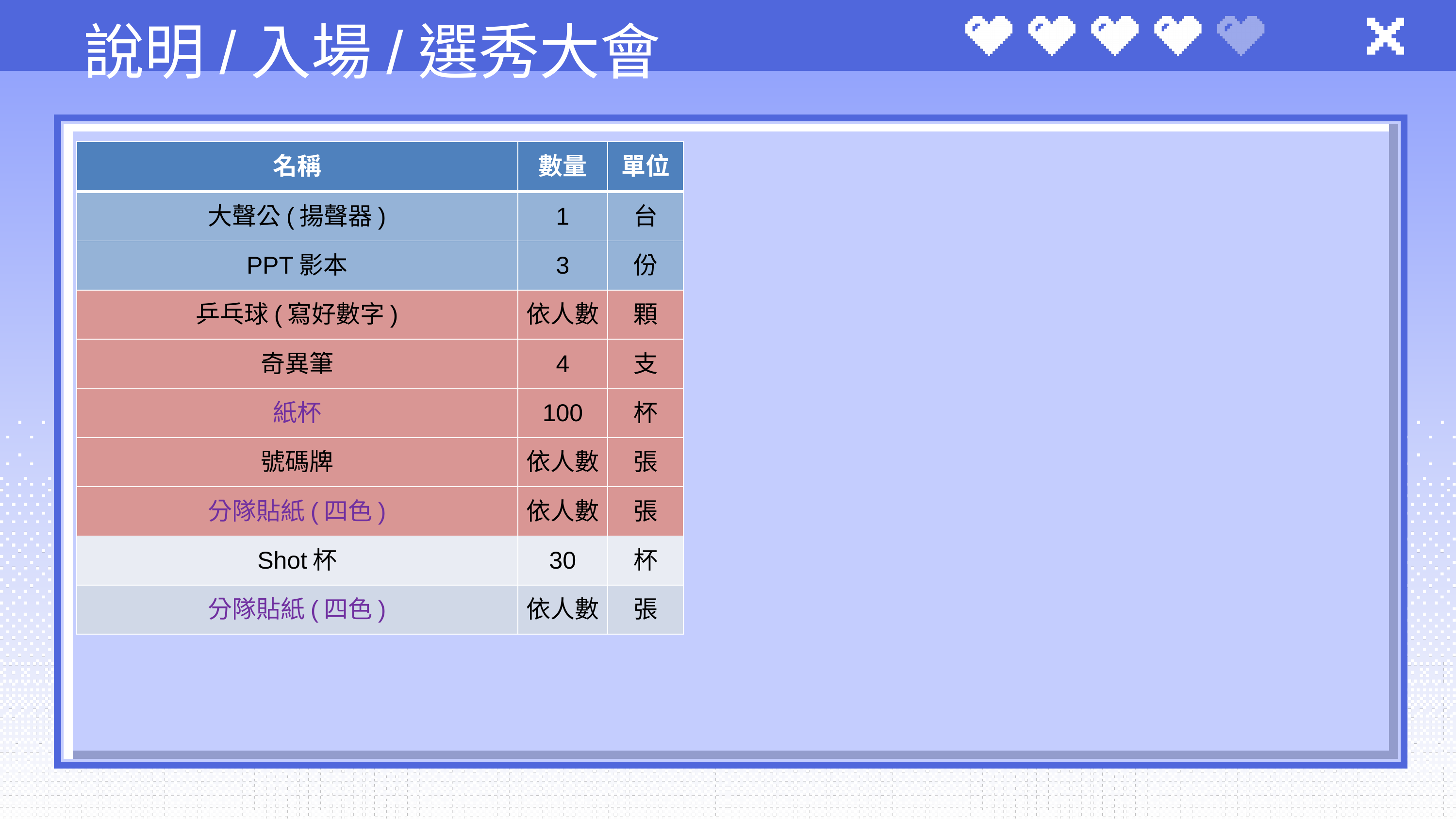

說明/入場/選秀大會

| 名稱 | 數量 | 單位 |
| --- | --- | --- |
| 大聲公(揚聲器) | 1 | 台 |
| PPT影本 | 3 | 份 |
| 乒乓球(寫好數字) | 依人數 | 顆 |
| 奇異筆 | 4 | 支 |
| 紙杯 | 100 | 杯 |
| 號碼牌 | 依人數 | 張 |
| 分隊貼紙(四色) | 依人數 | 張 |
| Shot杯 | 30 | 杯 |
| 分隊貼紙(四色) | 依人數 | 張 |